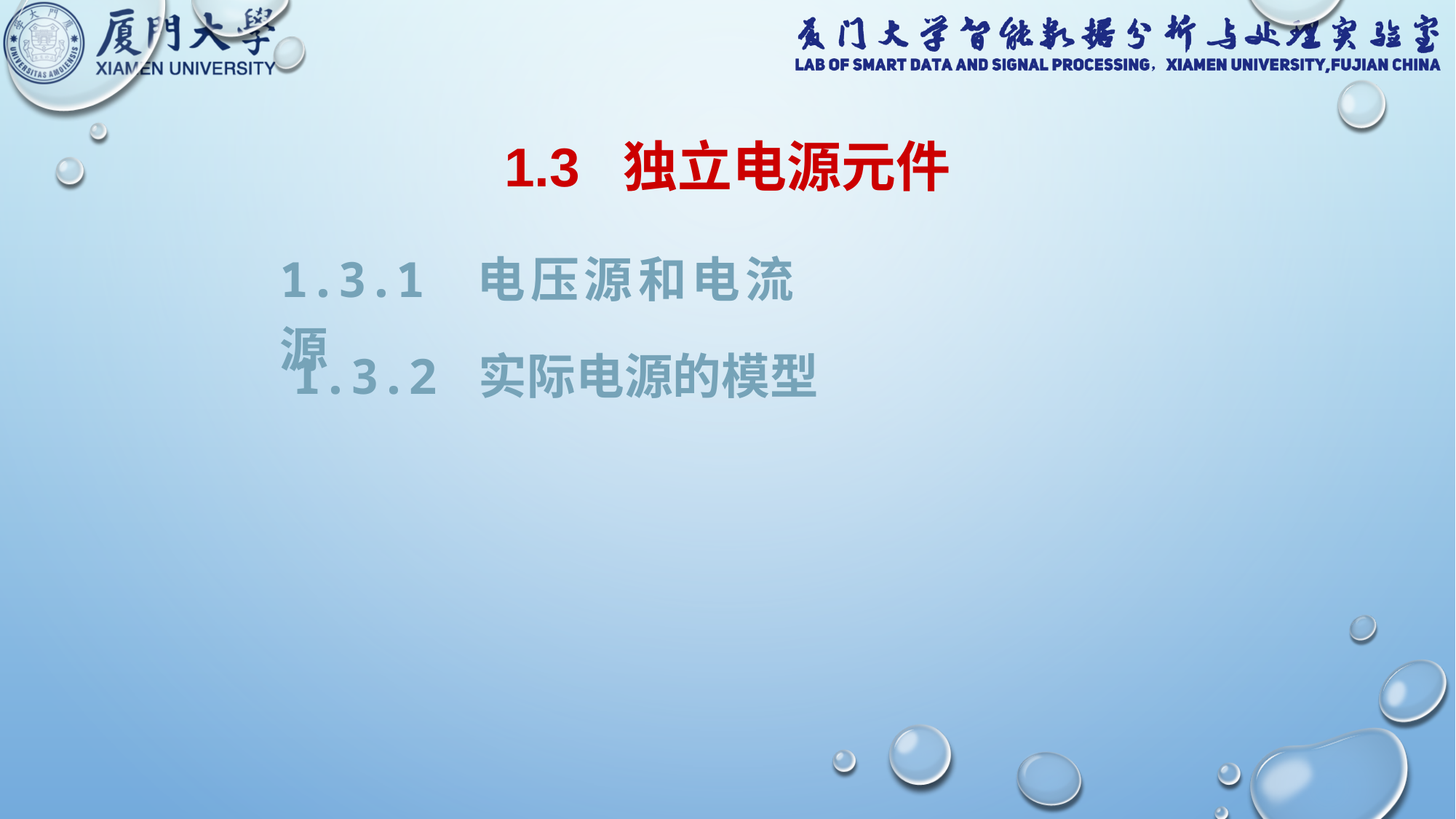

1.3  独立电源元件
1.3.1 电压源和电流源
1.3.2 实际电源的模型
112